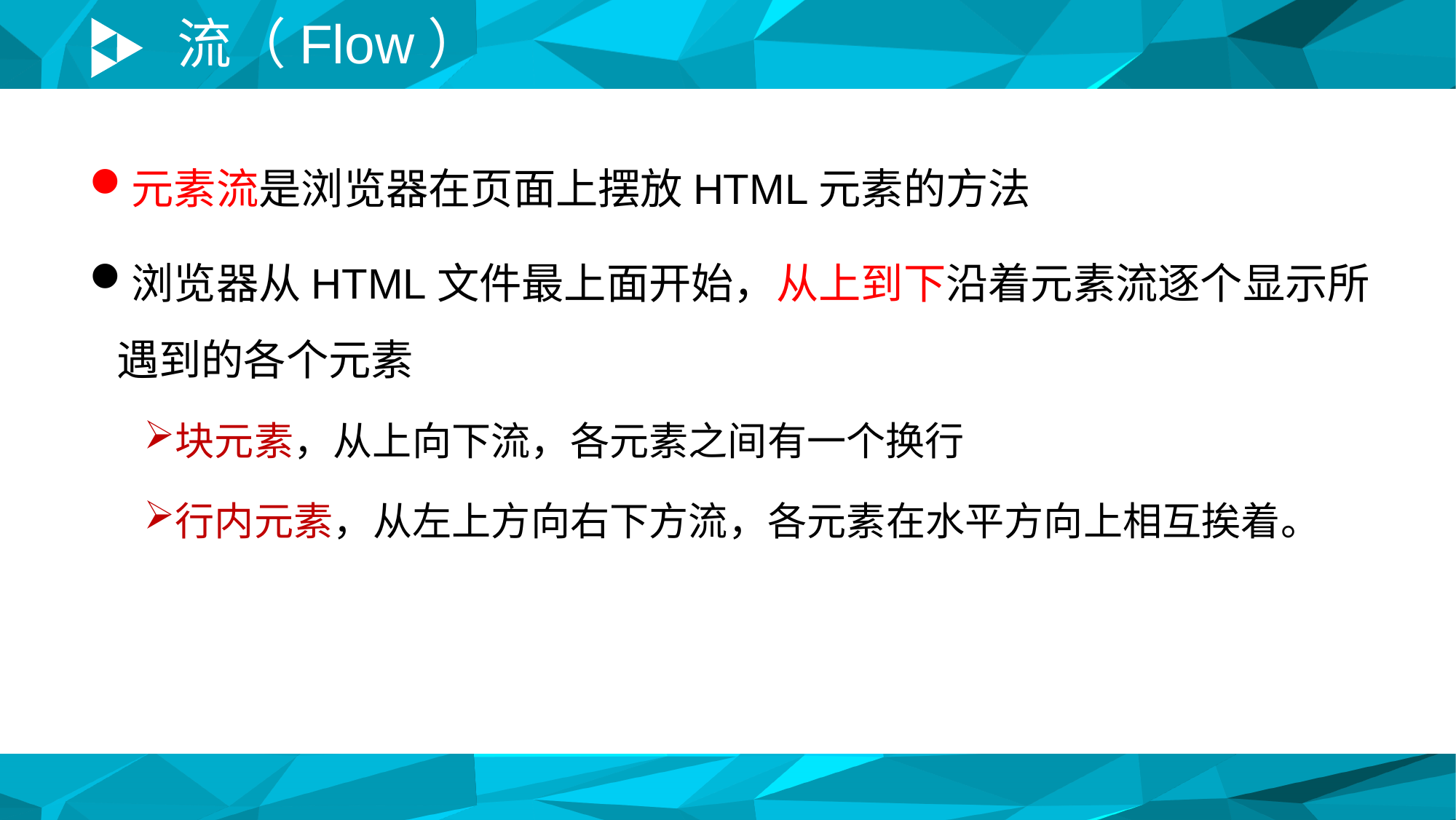

# 流（Flow）
元素流是浏览器在页面上摆放HTML元素的方法
浏览器从HTML文件最上面开始，从上到下沿着元素流逐个显示所遇到的各个元素
块元素，从上向下流，各元素之间有一个换行
行内元素，从左上方向右下方流，各元素在水平方向上相互挨着。